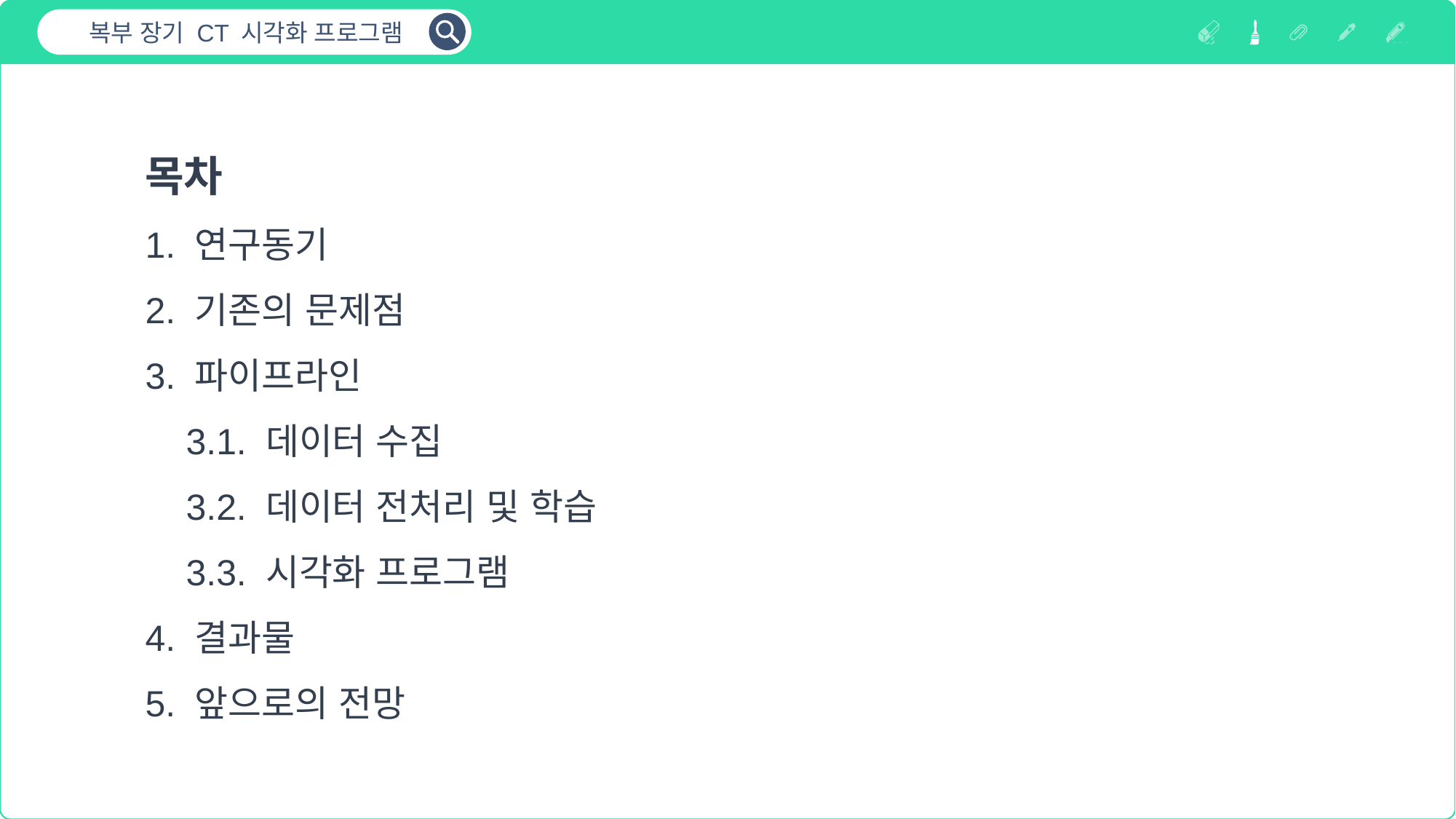

복부 장기 CT 시각화 프로그램

목차
1. 연구동기
2. 기존의 문제점
3. 파이프라인
    3.1. 데이터 수집
    3.2. 데이터 전처리 및 학습
    3.3. 시각화 프로그램
4. 결과물
5. 앞으로의 전망